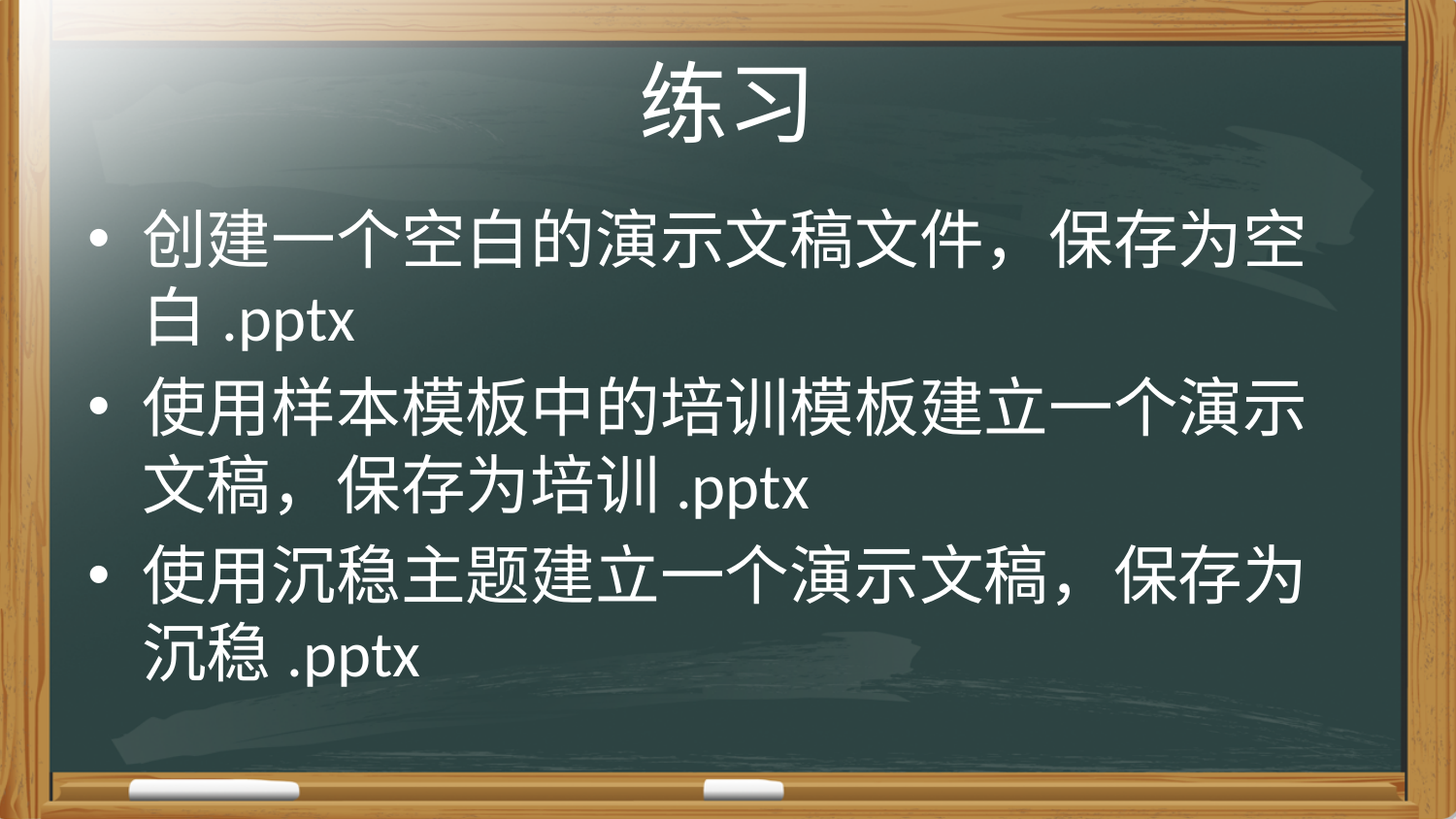

# 练习
创建一个空白的演示文稿文件，保存为空白.pptx
使用样本模板中的培训模板建立一个演示文稿，保存为培训.pptx
使用沉稳主题建立一个演示文稿，保存为沉稳.pptx